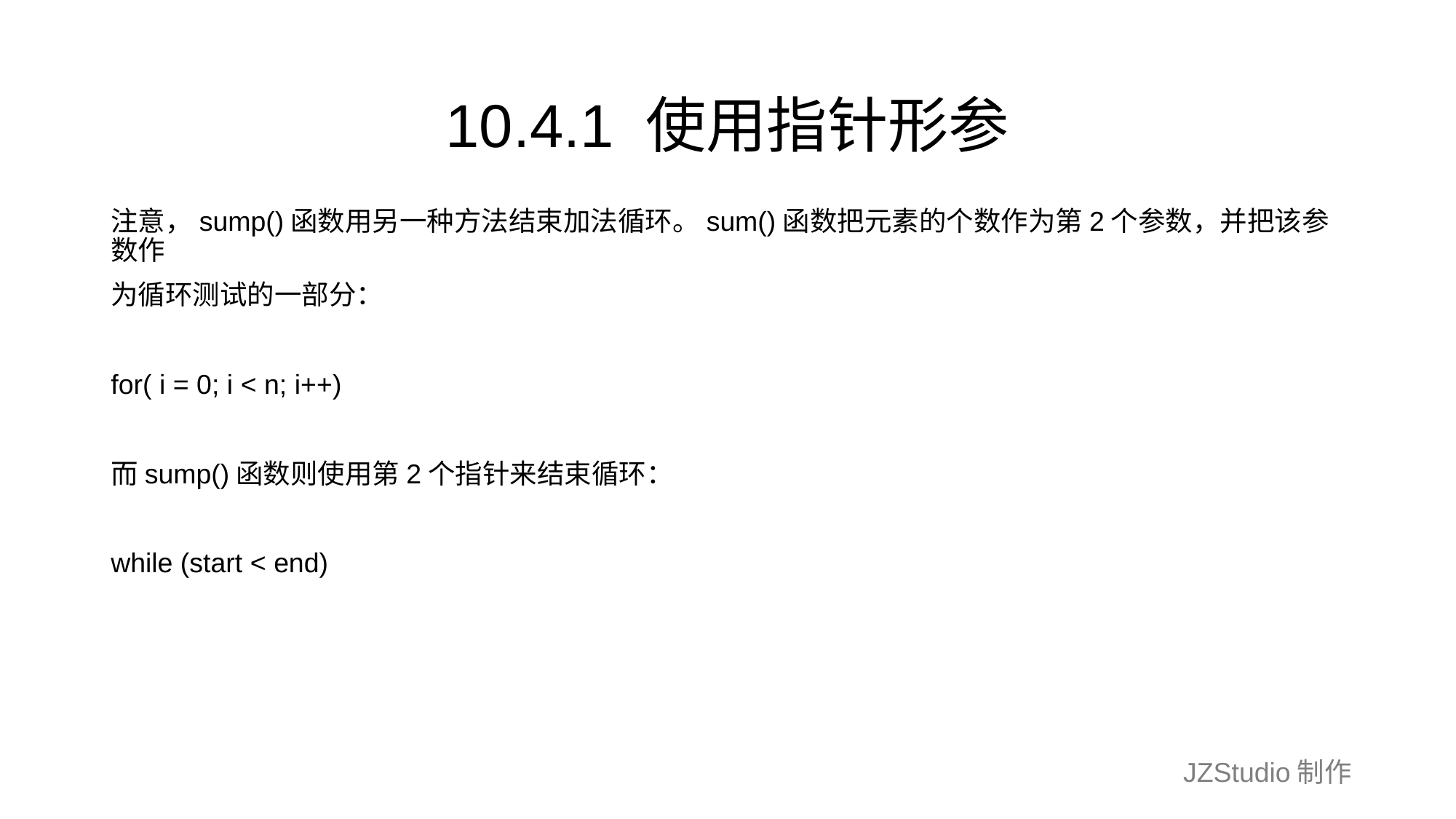

# 10.4.1 使用指针形参
注意，sump()函数用另一种方法结束加法循环。sum()函数把元素的个数作为第2个参数，并把该参数作
为循环测试的一部分：

for( i = 0; i < n; i++)

而sump()函数则使用第2个指针来结束循环：

while (start < end)